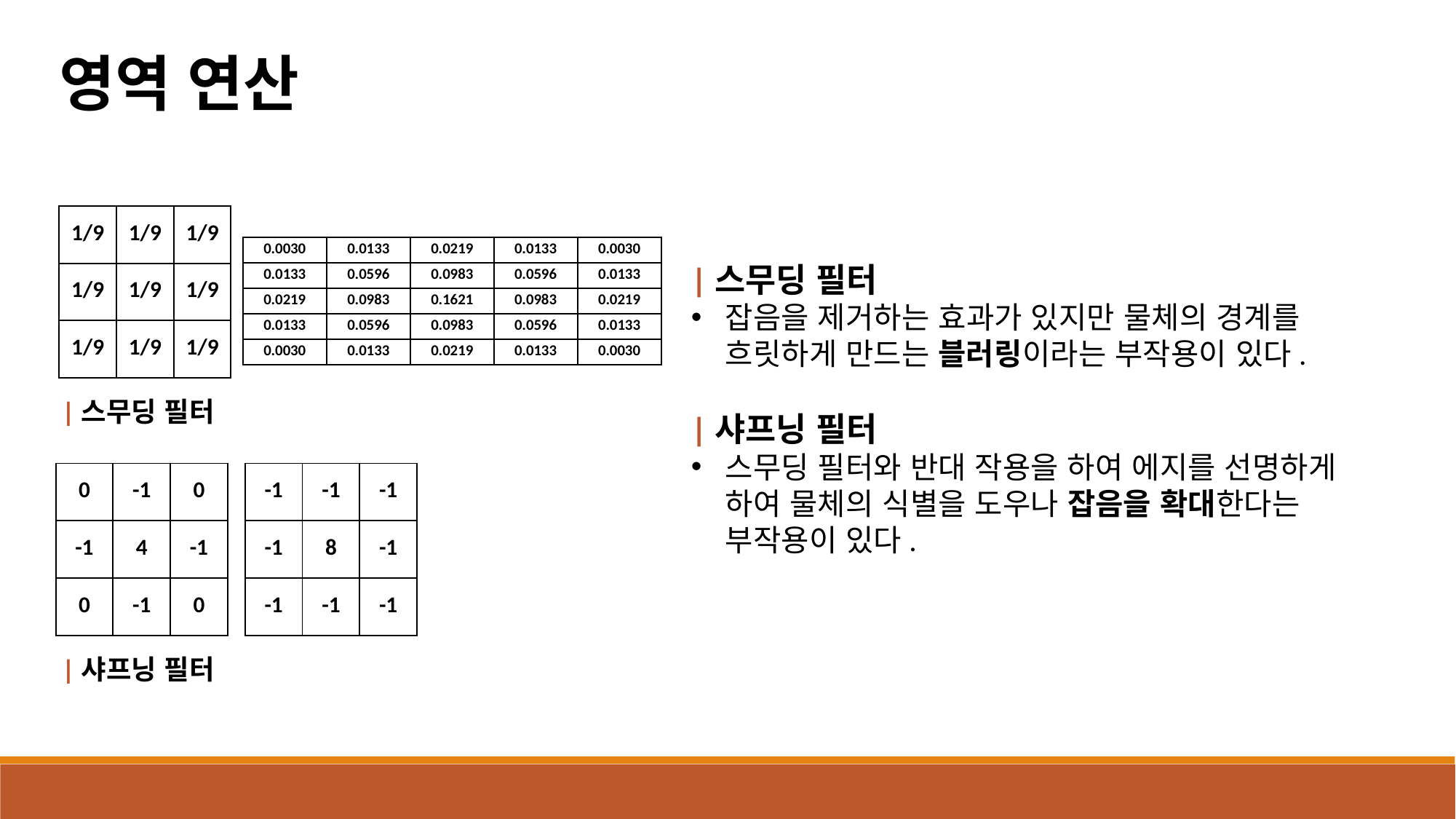

영역 연산
| 1/9 | 1/9 | 1/9 |
| --- | --- | --- |
| 1/9 | 1/9 | 1/9 |
| 1/9 | 1/9 | 1/9 |
| 0.0030 | 0.0133 | 0.0219 | 0.0133 | 0.0030 |
| --- | --- | --- | --- | --- |
| 0.0133 | 0.0596 | 0.0983 | 0.0596 | 0.0133 |
| 0.0219 | 0.0983 | 0.1621 | 0.0983 | 0.0219 |
| 0.0133 | 0.0596 | 0.0983 | 0.0596 | 0.0133 |
| 0.0030 | 0.0133 | 0.0219 | 0.0133 | 0.0030 |
|스무딩 필터
잡음을 제거하는 효과가 있지만 물체의 경계를 흐릿하게 만드는 블러링이라는 부작용이 있다.

|샤프닝 필터
스무딩 필터와 반대 작용을 하여 에지를 선명하게 하여 물체의 식별을 도우나 잡음을 확대한다는 부작용이 있다.
|스무딩 필터
| 0 | -1 | 0 |
| --- | --- | --- |
| -1 | 4 | -1 |
| 0 | -1 | 0 |
| -1 | -1 | -1 |
| --- | --- | --- |
| -1 | 8 | -1 |
| -1 | -1 | -1 |
|샤프닝 필터